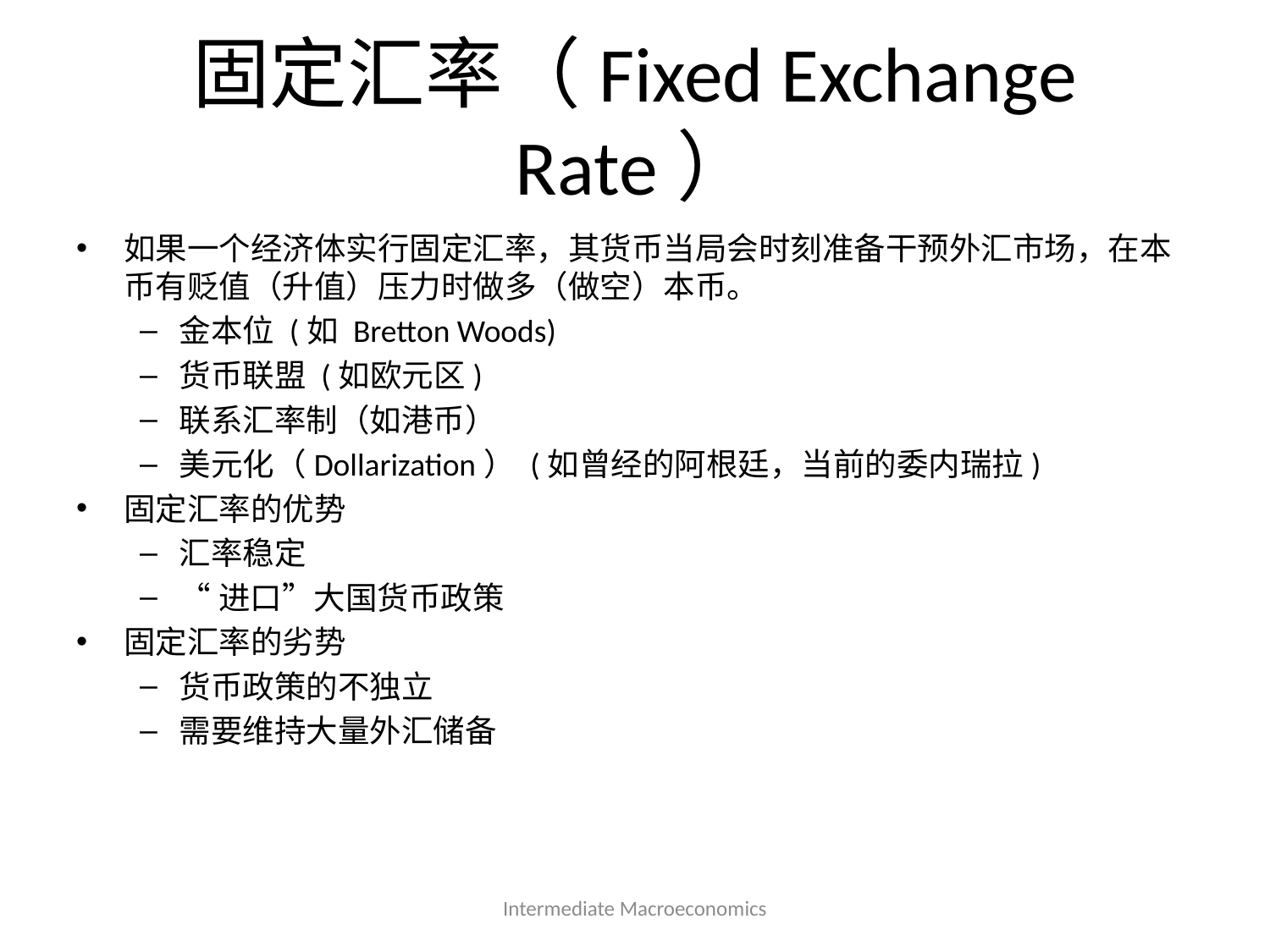

# 固定汇率（Fixed Exchange Rate）
如果一个经济体实行固定汇率，其货币当局会时刻准备干预外汇市场，在本币有贬值（升值）压力时做多（做空）本币。
金本位 (如 Bretton Woods)
货币联盟 (如欧元区)
联系汇率制（如港币）
美元化（Dollarization） (如曾经的阿根廷，当前的委内瑞拉)
固定汇率的优势
汇率稳定
“进口”大国货币政策
固定汇率的劣势
货币政策的不独立
需要维持大量外汇储备

Intermediate Macroeconomics